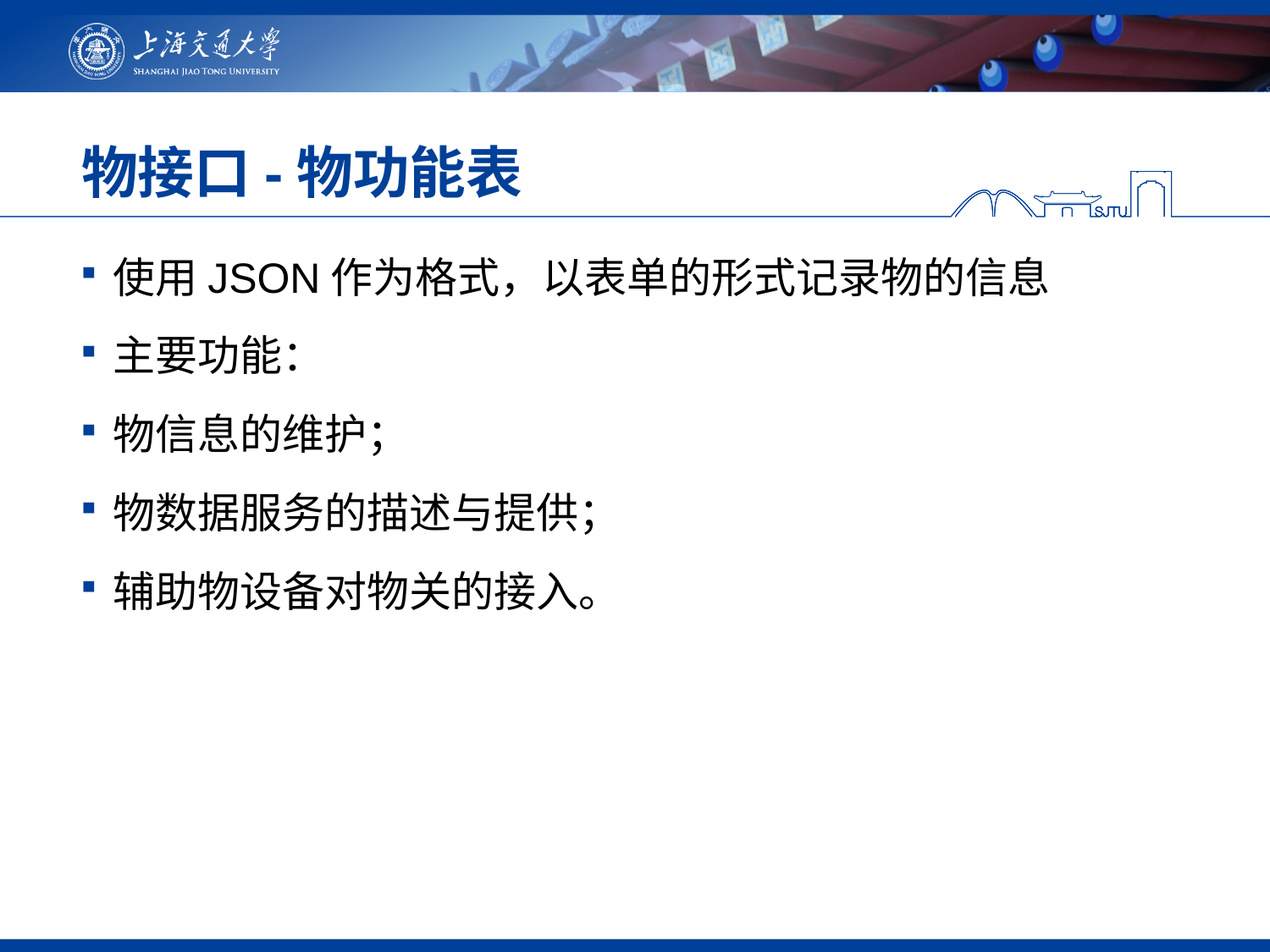

# 物接口-物功能表
使用JSON作为格式，以表单的形式记录物的信息
主要功能：
物信息的维护；
物数据服务的描述与提供；
辅助物设备对物关的接入。